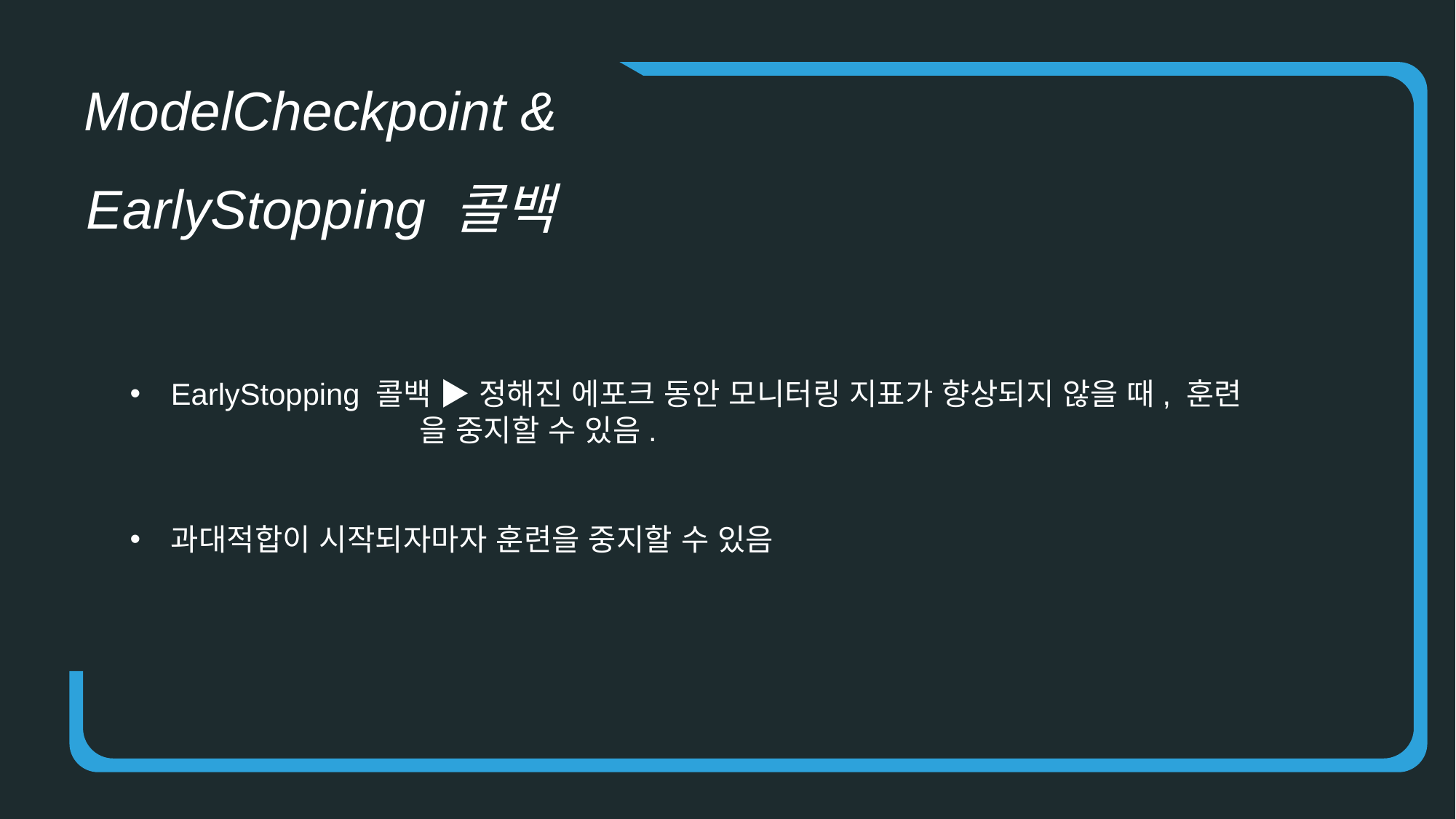

ModelCheckpoint &
EarlyStopping 콜백

EarlyStopping 콜백 ▶ 정해진 에포크 동안 모니터링 지표가 향상되지 않을 때, 훈련
                                 을 중지할 수 있음.

과대적합이 시작되자마자 훈련을 중지할 수 있음